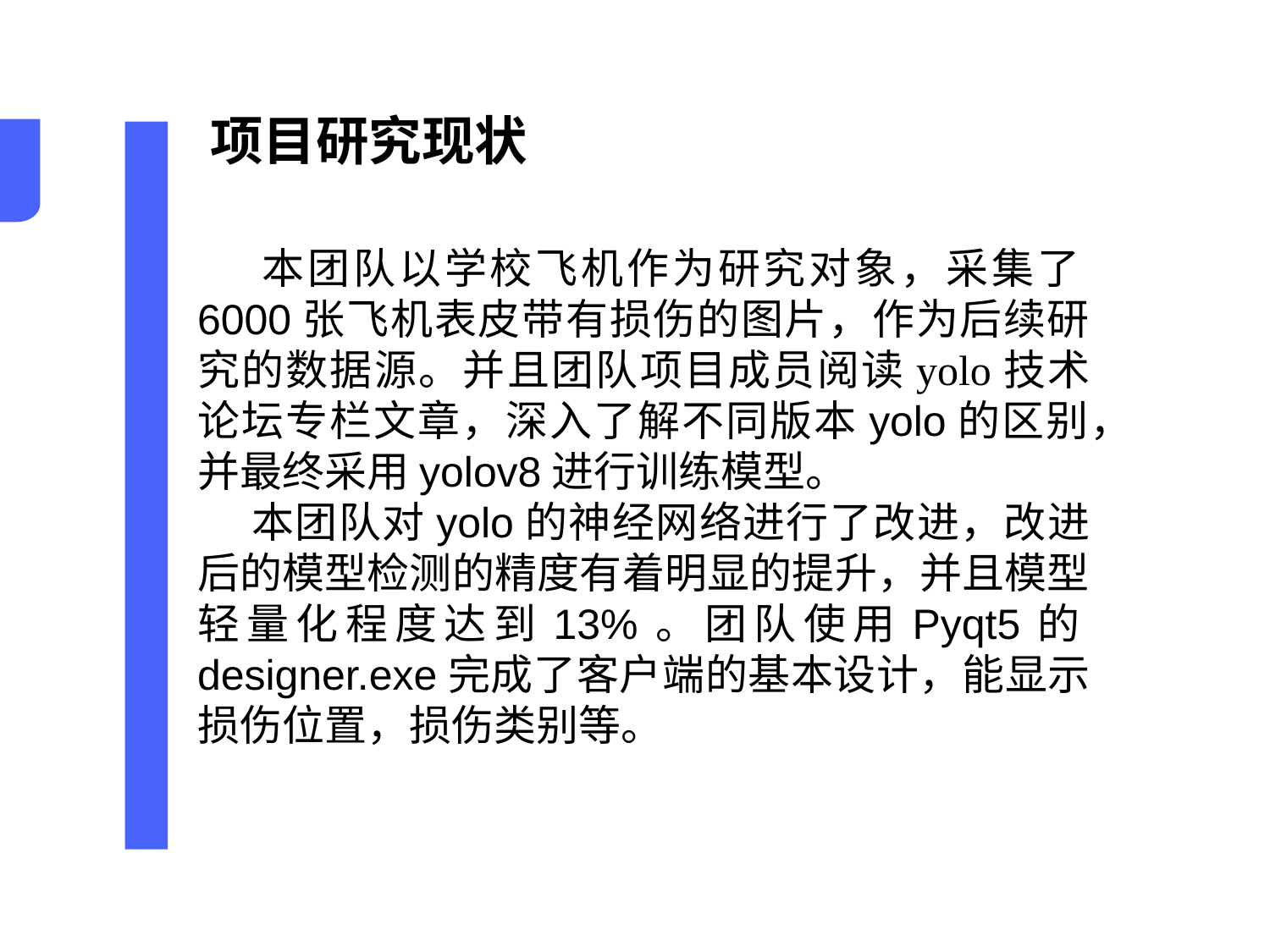

项目研究现状

    本团队以学校飞机作为研究对象，采集了6000张飞机表皮带有损伤的图片，作为后续研究的数据源。并且团队项目成员阅读yolo技术论坛专栏文章，深入了解不同版本yolo的区别，并最终采用yolov8进行训练模型。
    本团队对yolo的神经网络进行了改进，改进后的模型检测的精度有着明显的提升，并且模型轻量化程度达到13%。团队使用Pyqt5的designer.exe完成了客户端的基本设计，能显示损伤位置，损伤类别等。